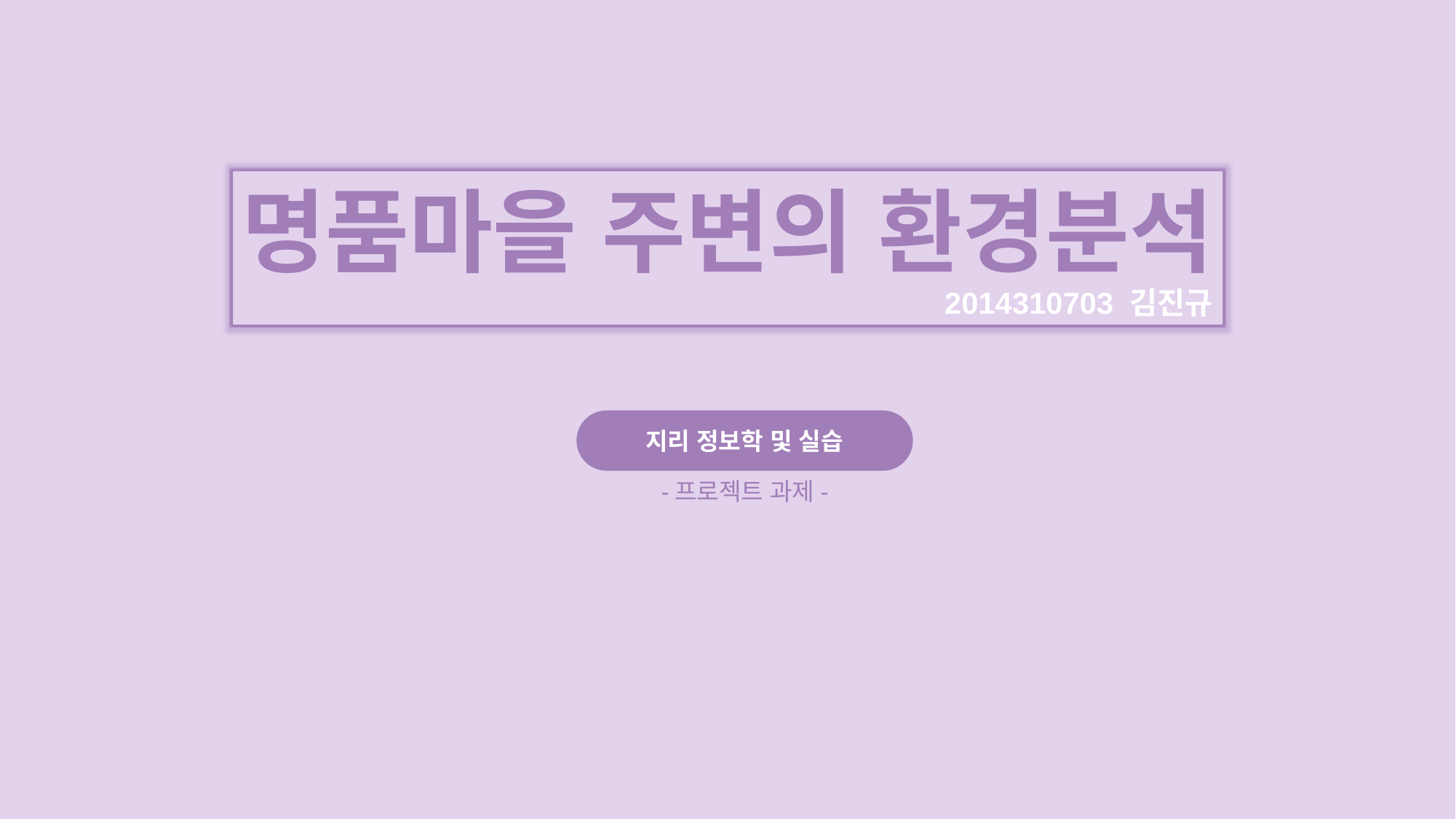

명품마을 주변의 환경분석
2014310703 김진규
지리 정보학 및 실습
-프로젝트 과제-